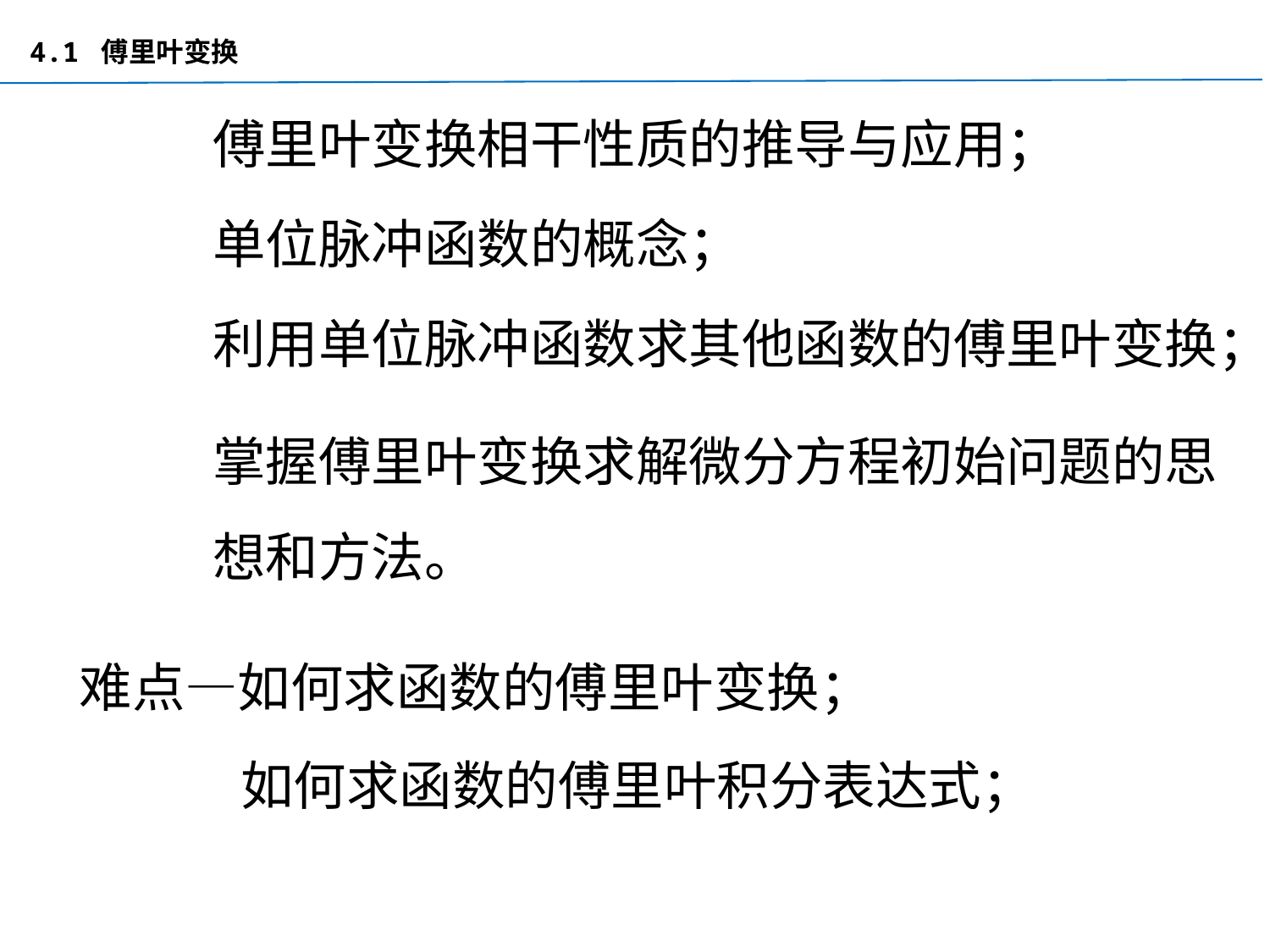

4.1 傅里叶变换
傅里叶变换相干性质的推导与应用；
单位脉冲函数的概念；
利用单位脉冲函数求其他函数的傅里叶变换；
掌握傅里叶变换求解微分方程初始问题的思想和方法。
难点—如何求函数的傅里叶变换；
如何求函数的傅里叶积分表达式；